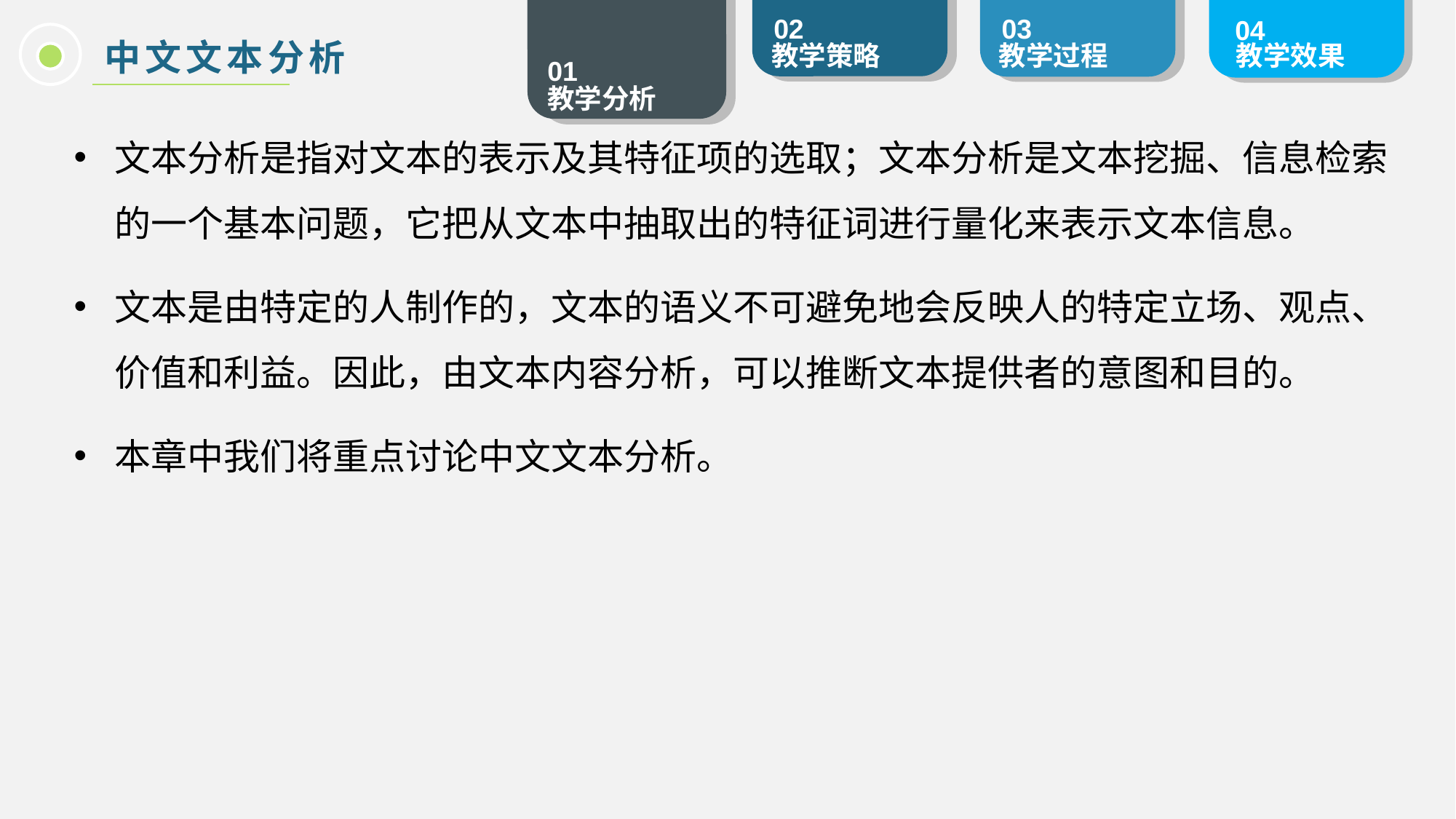

中文文本分析
文本分析是指对文本的表示及其特征项的选取；文本分析是文本挖掘、信息检索的一个基本问题，它把从文本中抽取出的特征词进行量化来表示文本信息。
文本是由特定的人制作的，文本的语义不可避免地会反映人的特定立场、观点、价值和利益。因此，由文本内容分析，可以推断文本提供者的意图和目的。
本章中我们将重点讨论中文文本分析。